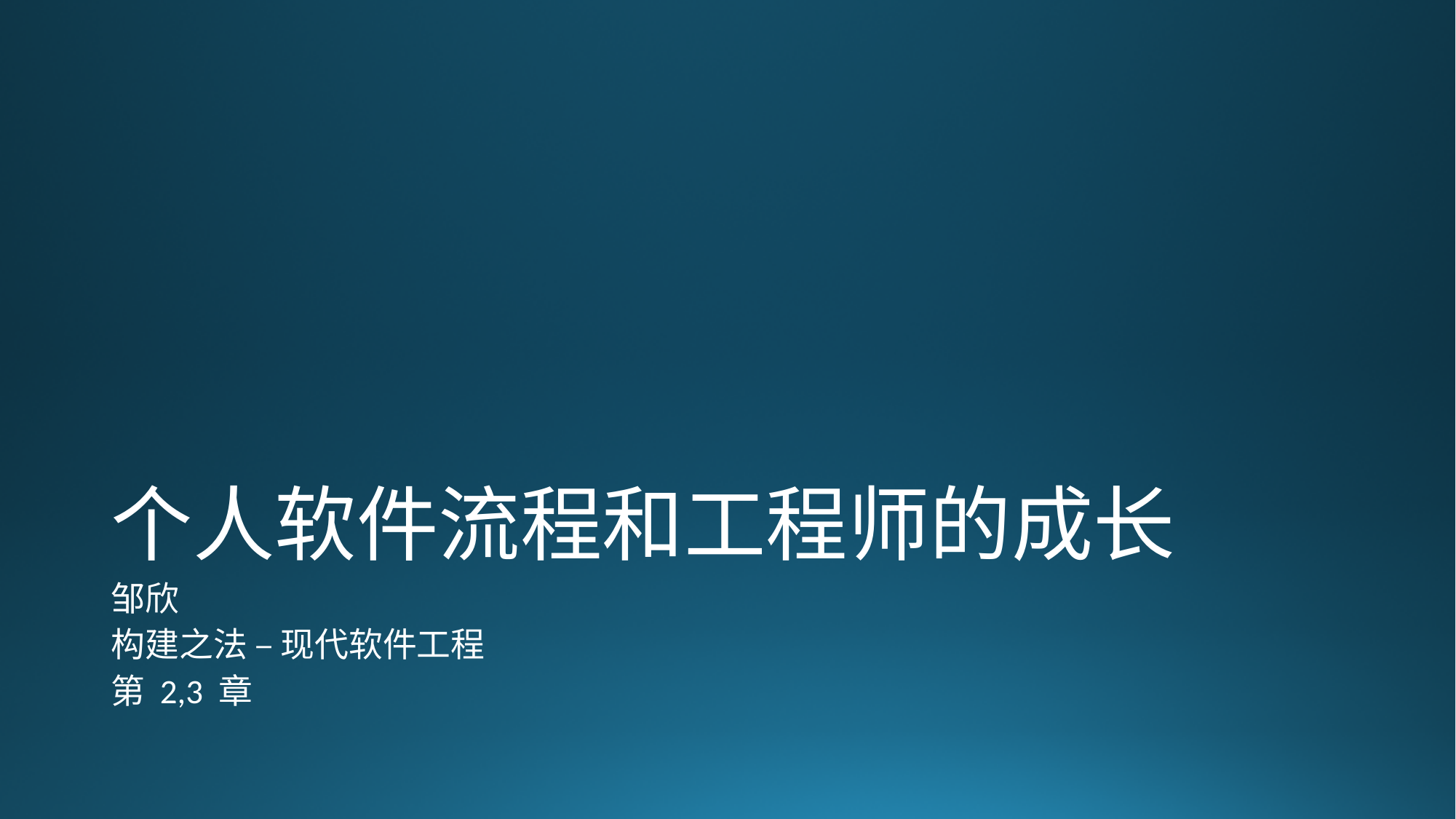

# 个人软件流程和工程师的成长
邹欣
构建之法 – 现代软件工程
第 2,3 章